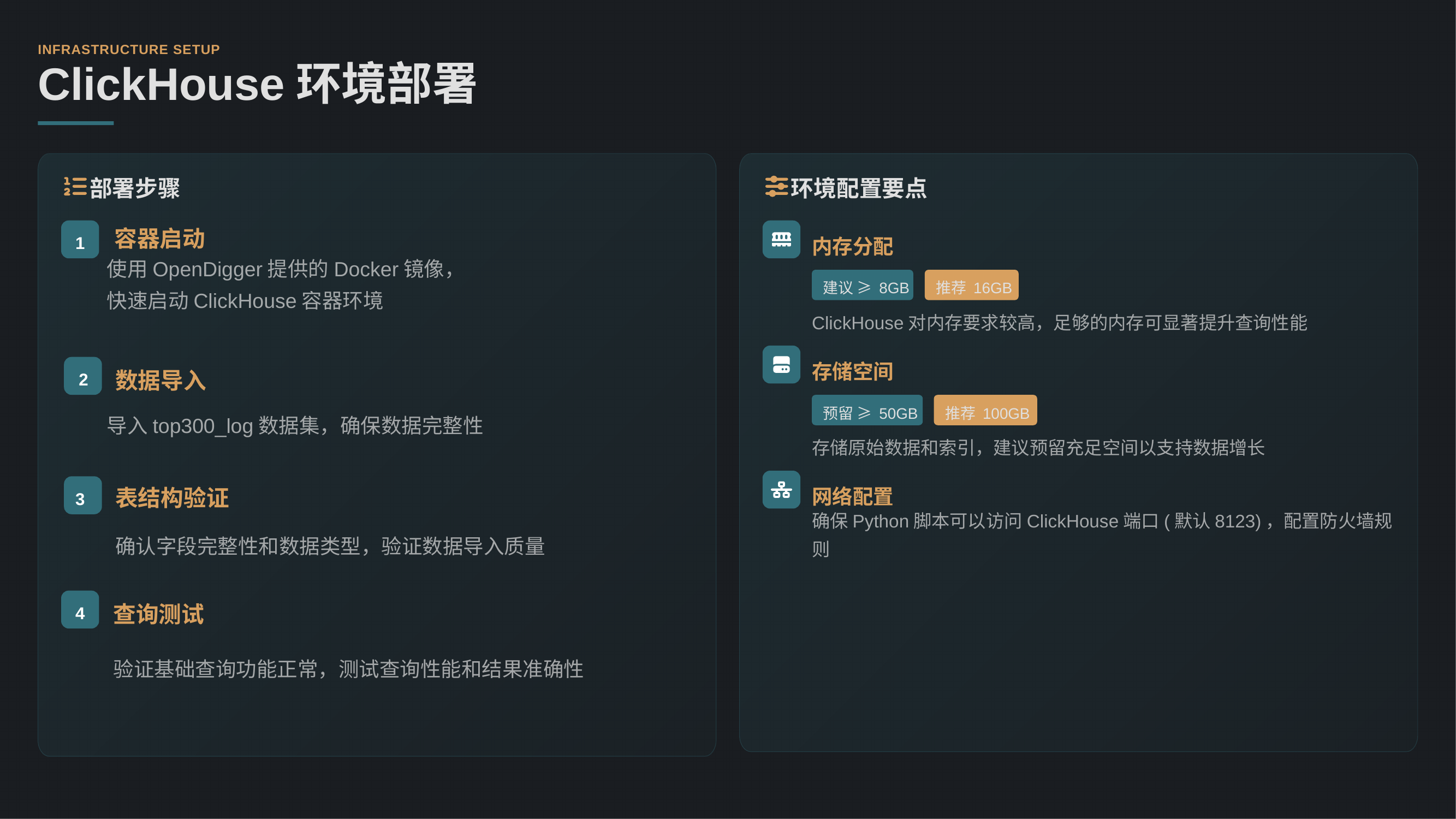

INFRASTRUCTURE SETUP
ClickHouse环境部署

部署步骤
环境配置要点

1

容器启动

内存分配

使用OpenDigger提供的Docker镜像，
快速启动ClickHouse容器环境

建议 ≥ 8GB

推荐 16GB
ClickHouse对内存要求较高，足够的内存可显著提升查询性能

存储空间

2

数据导入

预留 ≥ 50GB

推荐 100GB
导入top300_log数据集，确保数据完整性
存储原始数据和索引，建议预留充足空间以支持数据增长

3

网络配置
表结构验证

确保Python脚本可以访问ClickHouse端口(默认8123)，配置防火墙规则
确认字段完整性和数据类型，验证数据导入质量
4

查询测试
验证基础查询功能正常，测试查询性能和结果准确性